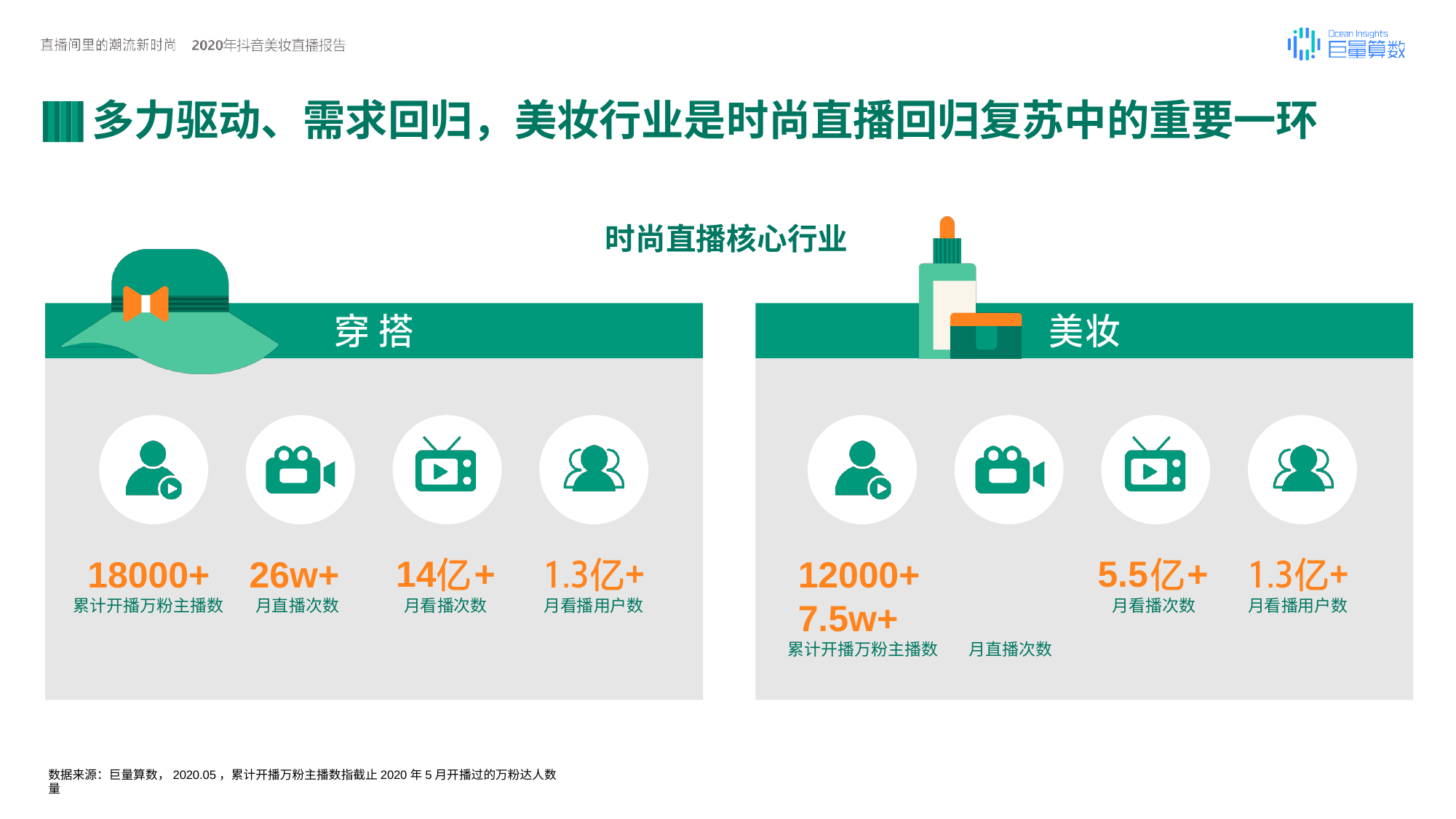

# 多力驱动、需求回归，美妆行业是时尚直播回归复苏中的重要一环

时尚直播核心行业

14	+
月看播次数
5.5	+
月看播次数
18000+
累计开播万粉主播数
26w+
月直播次数
12000+	7.5w+
累计开播万粉主播数	月直播次数

月看播用户数
月看播用户数
数据来源：巨量算数，2020.05，累计开播万粉主播数指截止2020年5月开播过的万粉达人数量